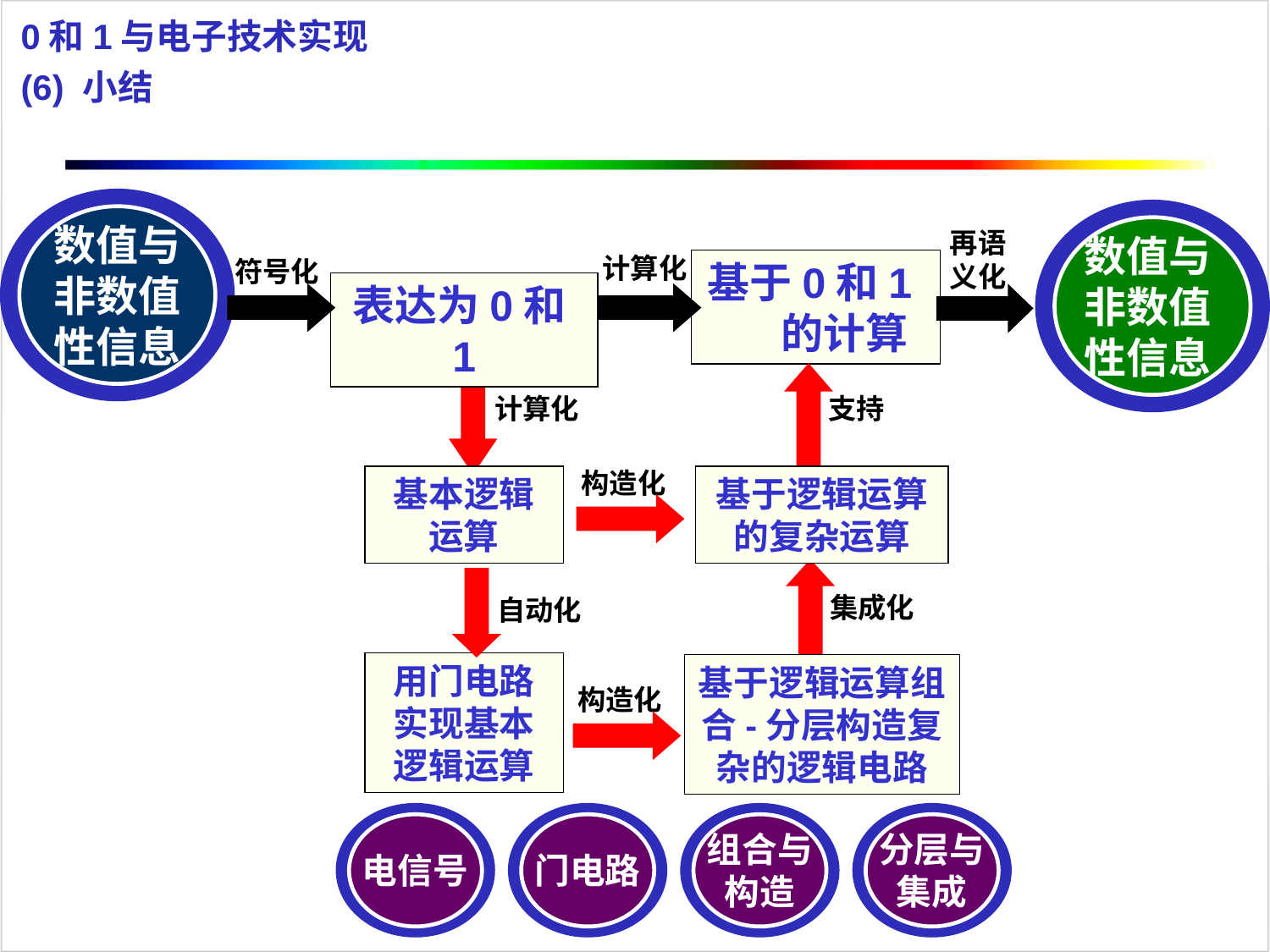

0和1与电子技术实现
(6) 小结

数值与非数值性信息

数值与非数值性信息
再语义化
计算化
符号化
基于0和1      的计算
表达为0和1

计算化
支持

构造化
基本逻辑运算
基于逻辑运算的复杂运算

集成化
自动化

用门电路实现基本逻辑运算
基于逻辑运算组合-分层构造复杂的逻辑电路
构造化

电信号

门电路

组合与构造

分层与集成